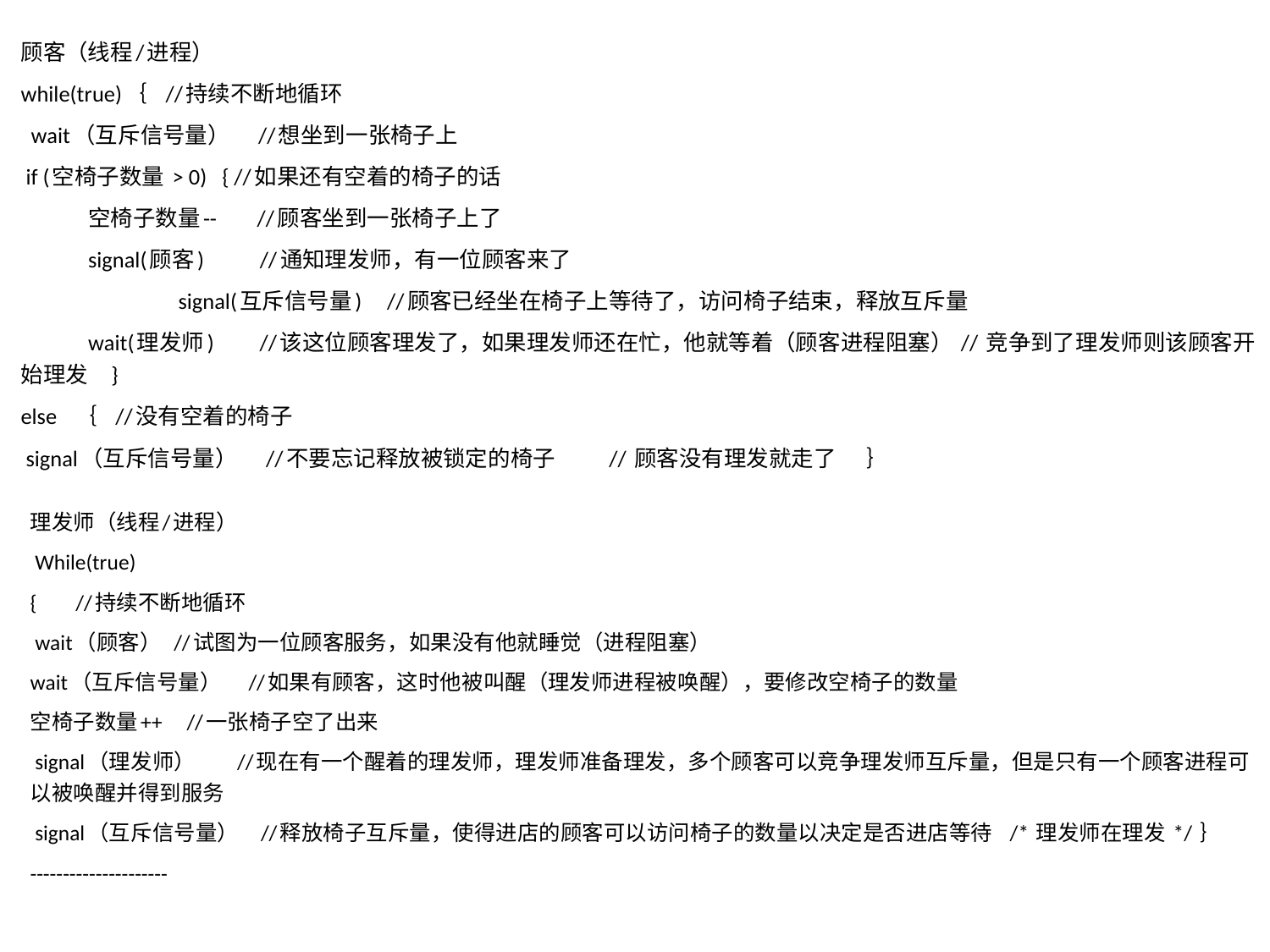

顾客（线程/进程）
while(true)｛   //持续不断地循环
  wait（互斥信号量）     //想坐到一张椅子上
 if (空椅子数量 > 0)   { //如果还有空着的椅子的话
	空椅子数量--        //顾客坐到一张椅子上了
 	signal(顾客)           //通知理发师，有一位顾客来了
                               signal(互斥信号量)     //顾客已经坐在椅子上等待了，访问椅子结束，释放互斥量
 	wait(理发师)         //该这位顾客理发了，如果理发师还在忙，他就等着（顾客进程阻塞） // 竞争到了理发师则该顾客开始理发    }
else   ｛   //没有空着的椅子
 signal（互斥信号量）     //不要忘记释放被锁定的椅子          // 顾客没有理发就走了      ｝
#

理发师（线程/进程）
 While(true)
{        //持续不断地循环
 wait（顾客）  //试图为一位顾客服务，如果没有他就睡觉（进程阻塞）
wait（互斥信号量）     //如果有顾客，这时他被叫醒（理发师进程被唤醒），要修改空椅子的数量
空椅子数量++     //一张椅子空了出来
 signal（理发师）        //现在有一个醒着的理发师，理发师准备理发，多个顾客可以竞争理发师互斥量，但是只有一个顾客进程可以被唤醒并得到服务
 signal（互斥信号量）    //释放椅子互斥量，使得进店的顾客可以访问椅子的数量以决定是否进店等待   /* 理发师在理发 */ ｝
---------------------